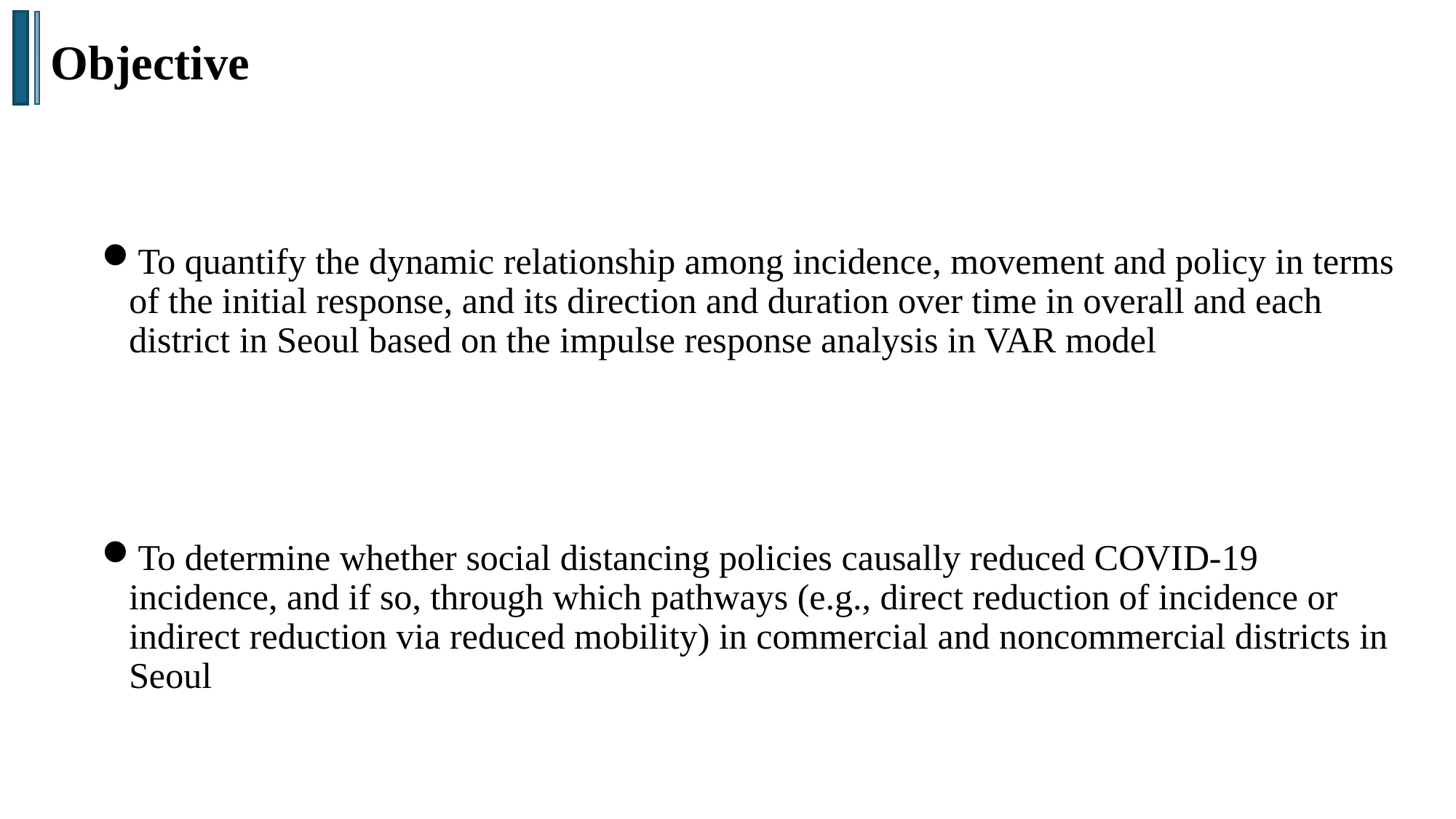

Objective
行业PPT模板http://www.1ppt.com/hangye/

To quantify the dynamic relationship among incidence, movement and policy in terms of the initial response, and its direction and duration over time in overall and each district in Seoul based on the impulse response analysis in VAR model

To determine whether social distancing policies causally reduced COVID-19 incidence, and if so, through which pathways (e.g., direct reduction of incidence or indirect reduction via reduced mobility) in commercial and noncommercial districts in Seoul